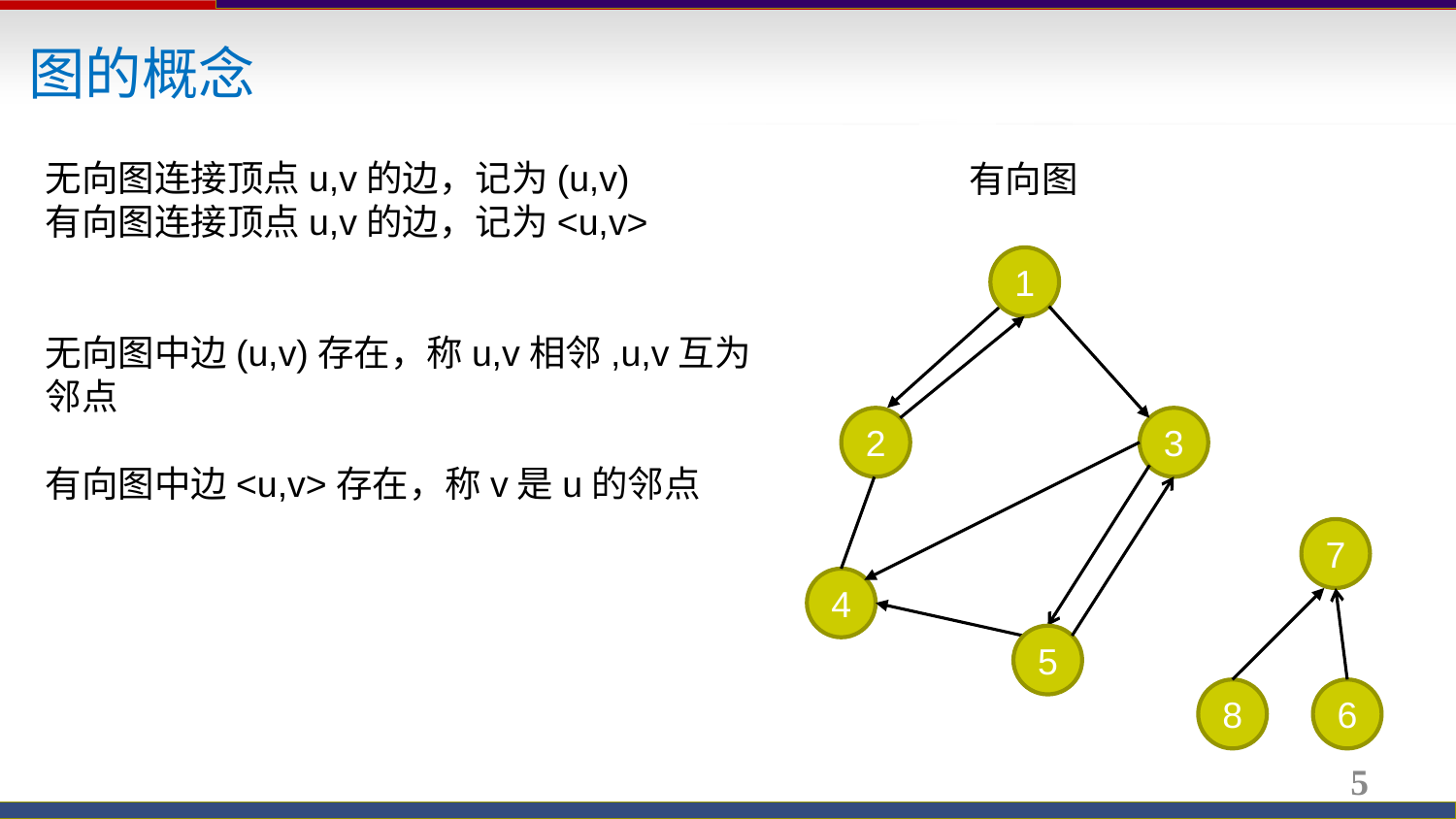

图的概念
无向图连接顶点u,v的边，记为(u,v)
有向图连接顶点u,v的边，记为<u,v>

无向图中边(u,v)存在，称u,v相邻,u,v互为邻点

有向图中边<u,v>存在，称v是u的邻点
有向图
1
2
3
7
4
5
8
6